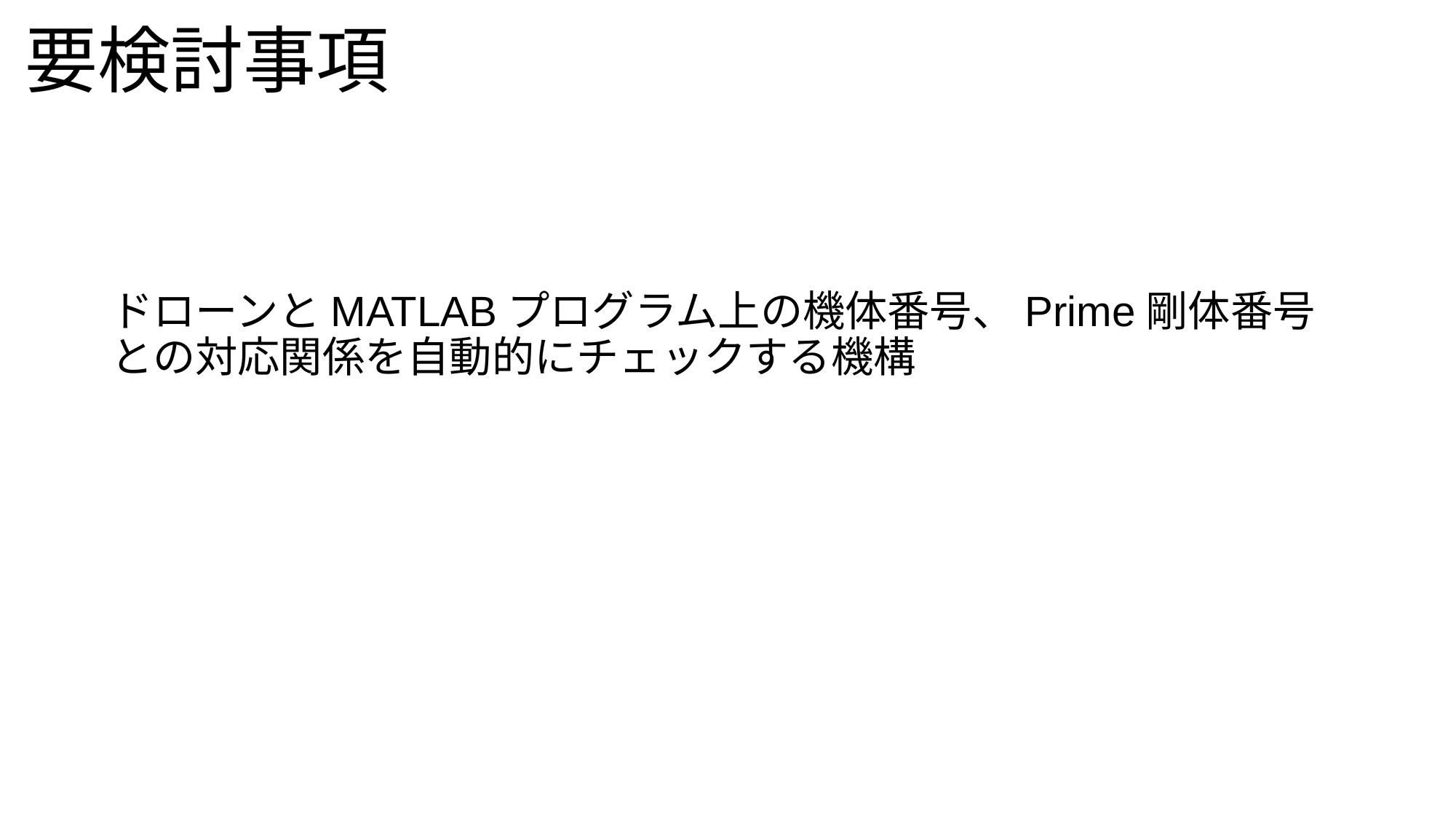

要検討事項

ドローンとMATLABプログラム上の機体番号、Prime剛体番号との対応関係を自動的にチェックする機構